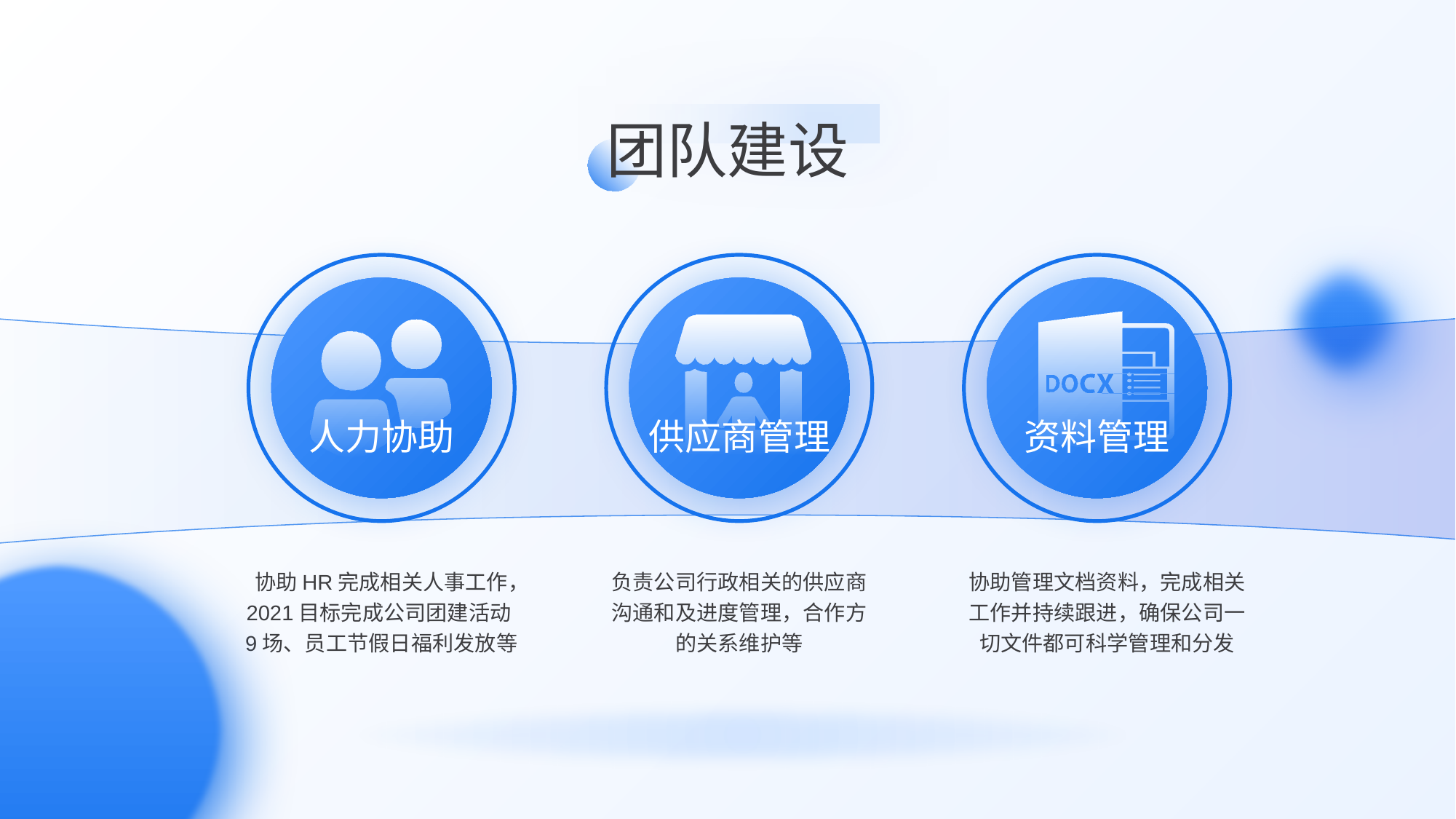

团队建设

人力协助
供应商管理
资料管理
协助HR完成相关人事工作，2021目标完成公司团建活动9场、员工节假日福利发放等
负责公司行政相关的供应商沟通和及进度管理，合作方的关系维护等
协助管理文档资料，完成相关工作并持续跟进，确保公司一切文件都可科学管理和分发